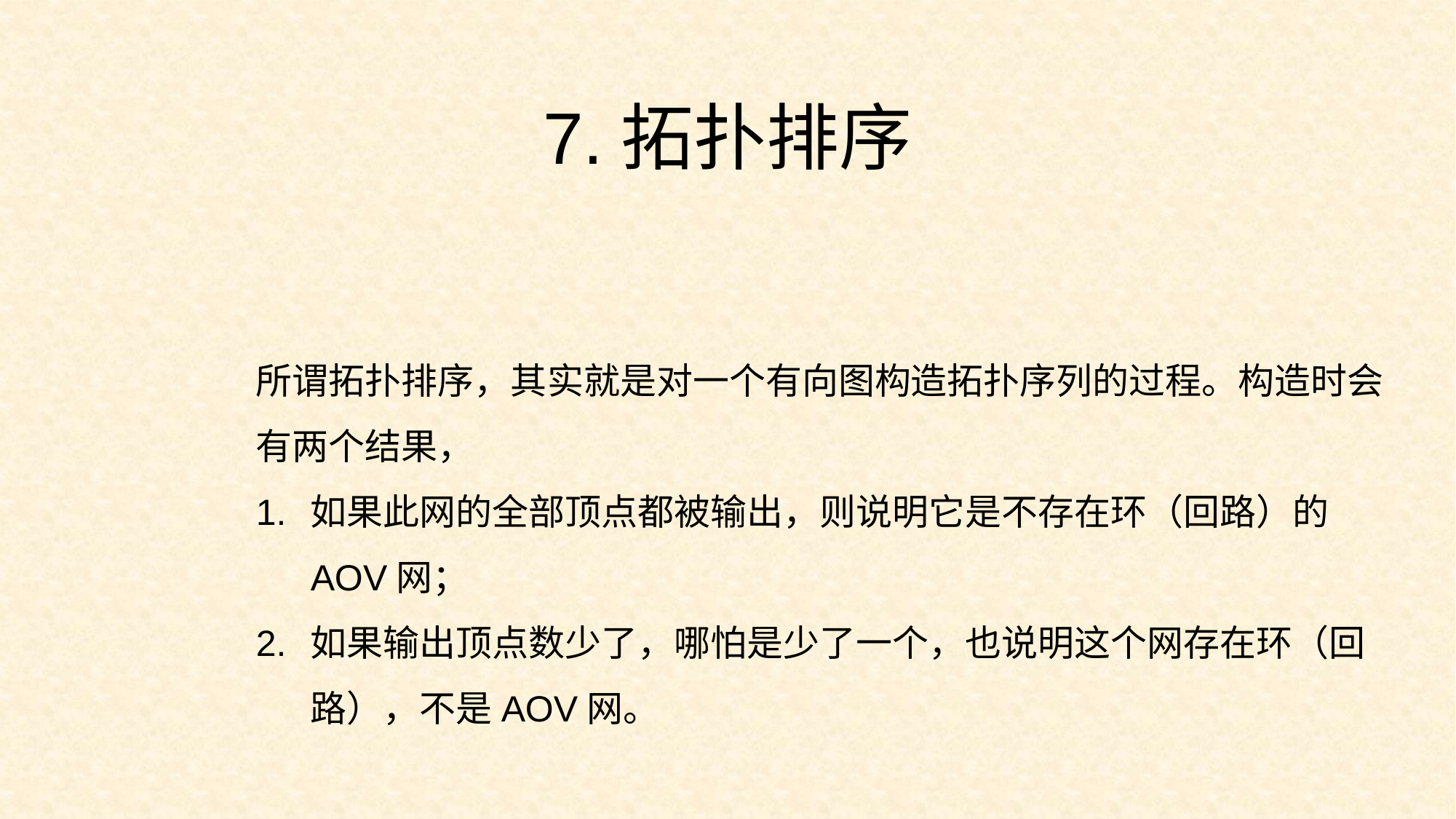

7.拓扑排序
所谓拓扑排序，其实就是对一个有向图构造拓扑序列的过程。构造时会有两个结果，
如果此网的全部顶点都被输出，则说明它是不存在环（回路）的AOV网；
如果输出顶点数少了，哪怕是少了一个，也说明这个网存在环（回路），不是AOV网。